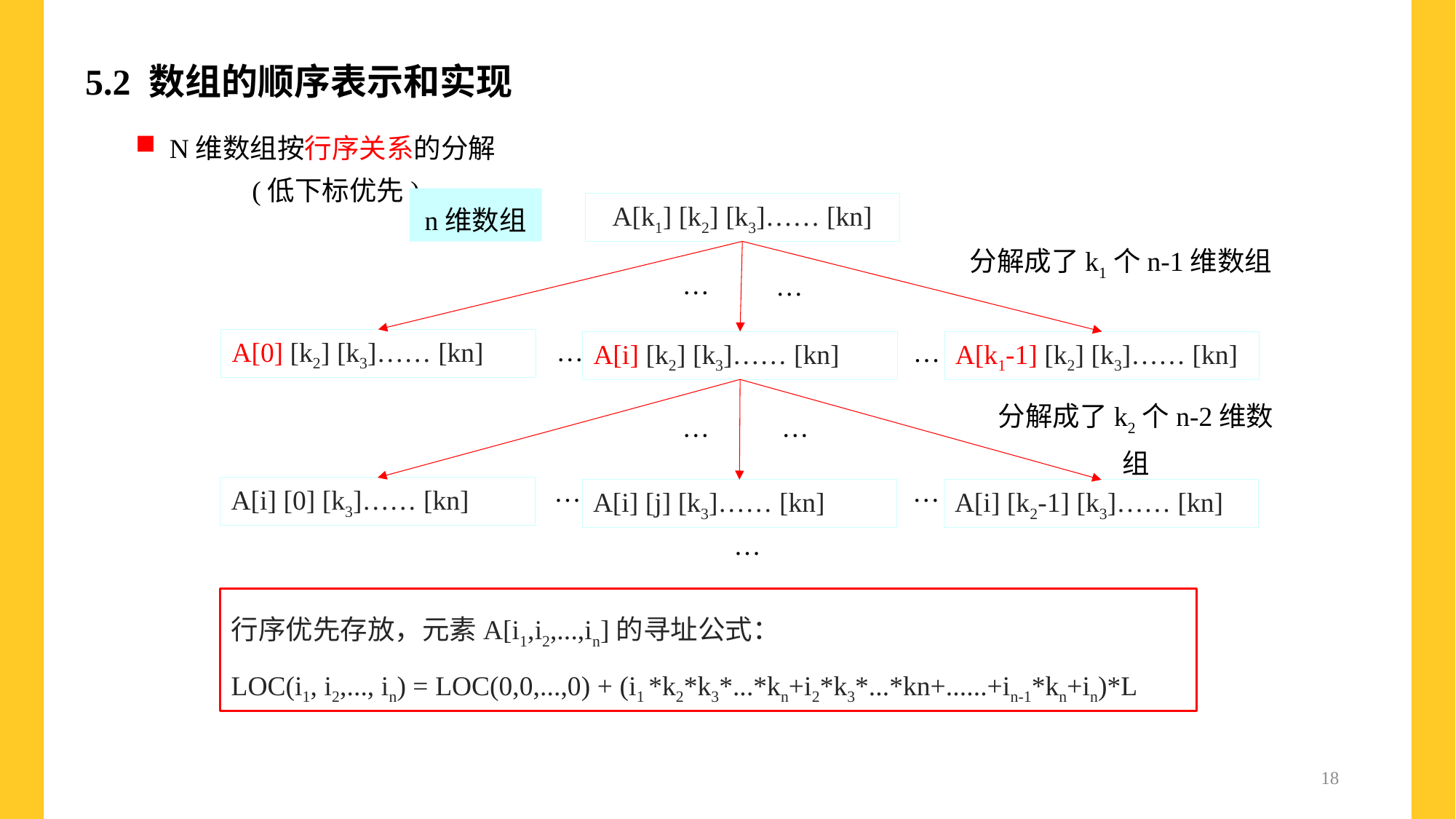

5.2 数组的顺序表示和实现
N维数组按行序关系的分解(低下标优先)
n维数组
A[k1] [k2] [k3]…… [kn]
分解成了k1个n-1维数组
…
…
…
…
A[0] [k2] [k3]…… [kn]
A[i] [k2] [k3]…… [kn]
A[k1-1] [k2] [k3]…… [kn]
分解成了k2个n-2维数组
…
…
…
…
A[i] [0] [k3]…… [kn]
A[i] [j] [k3]…… [kn]
A[i] [k2-1] [k3]…… [kn]
…
行序优先存放，元素A[i1,i2,...,in]的寻址公式：
LOC(i1, i2,..., in) = LOC(0,0,...,0) + (i1 *k2*k3*...*kn+i2*k3*...*kn+......+in-1*kn+in)*L
18